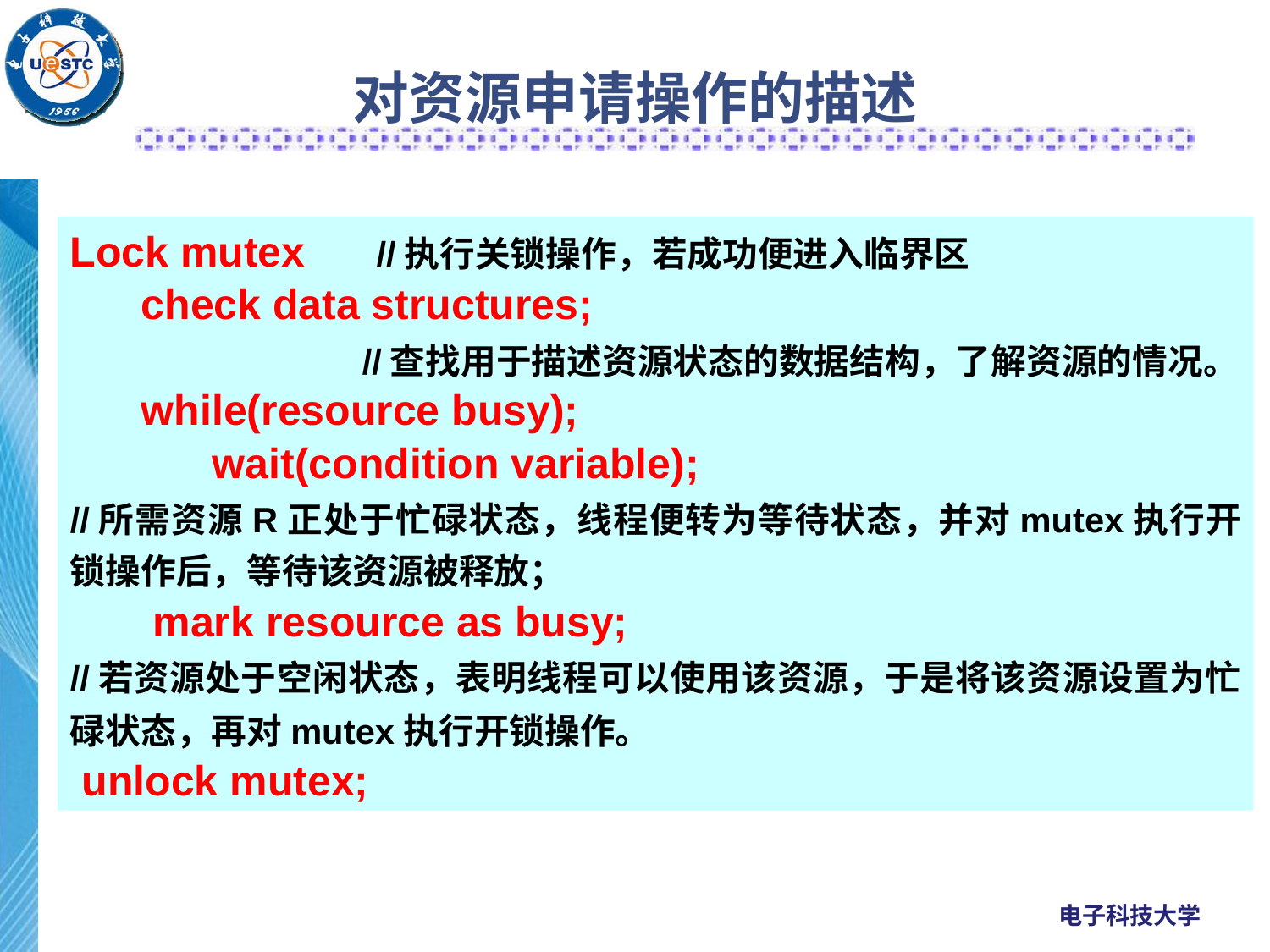

# 对资源申请操作的描述
Lock mutex      //执行关锁操作，若成功便进入临界区
      check data structures;
                              //查找用于描述资源状态的数据结构，了解资源的情况。
      while(resource busy);
            wait(condition variable);
//所需资源R正处于忙碌状态，线程便转为等待状态，并对mutex执行开锁操作后，等待该资源被释放；
       mark resource as busy;
//若资源处于空闲状态，表明线程可以使用该资源，于是将该资源设置为忙碌状态，再对mutex执行开锁操作。
 unlock mutex;